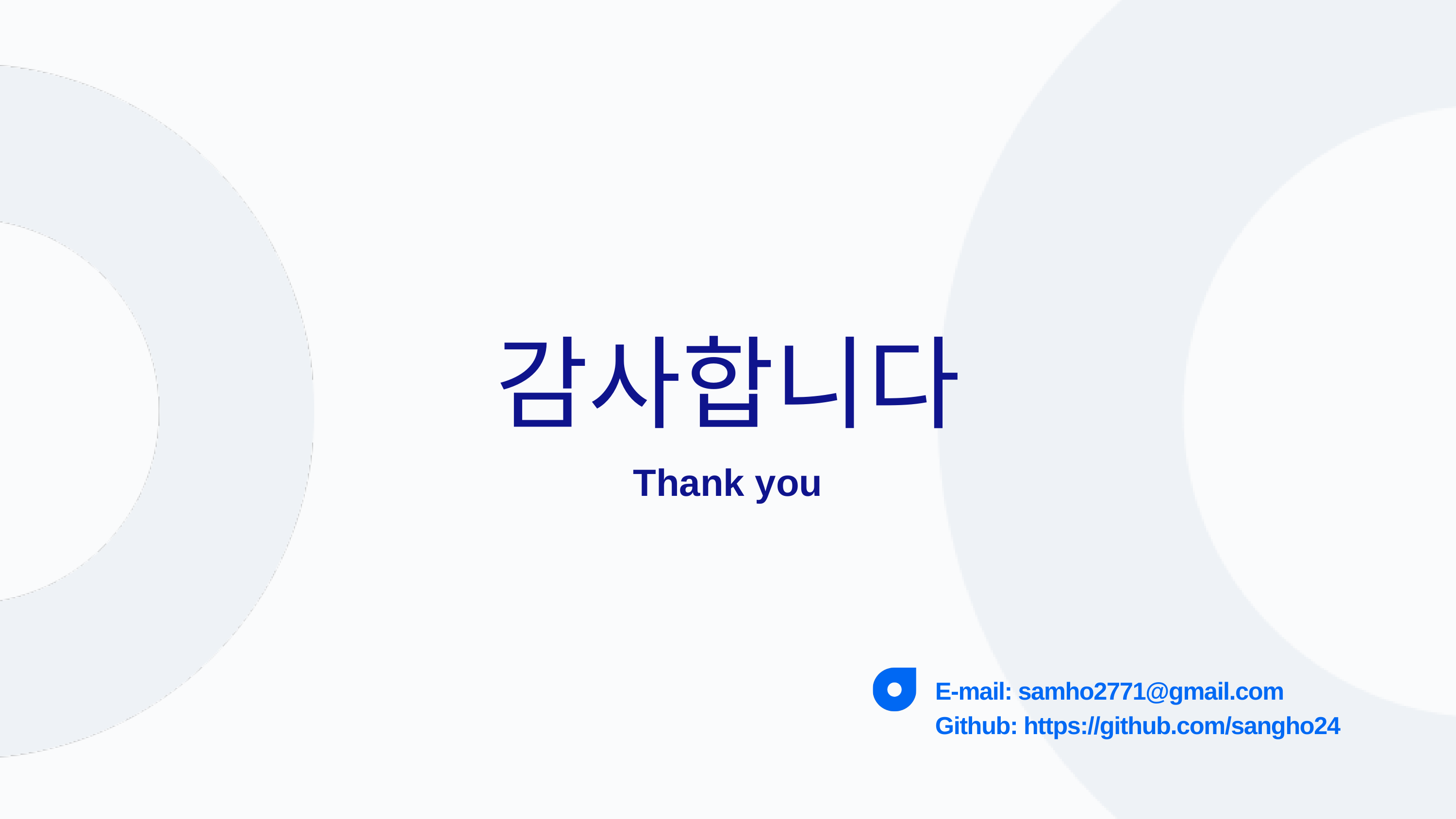

감사합니다
Thank you

E-mail: samho2771@gmail.com
Github: https://github.com/sangho24